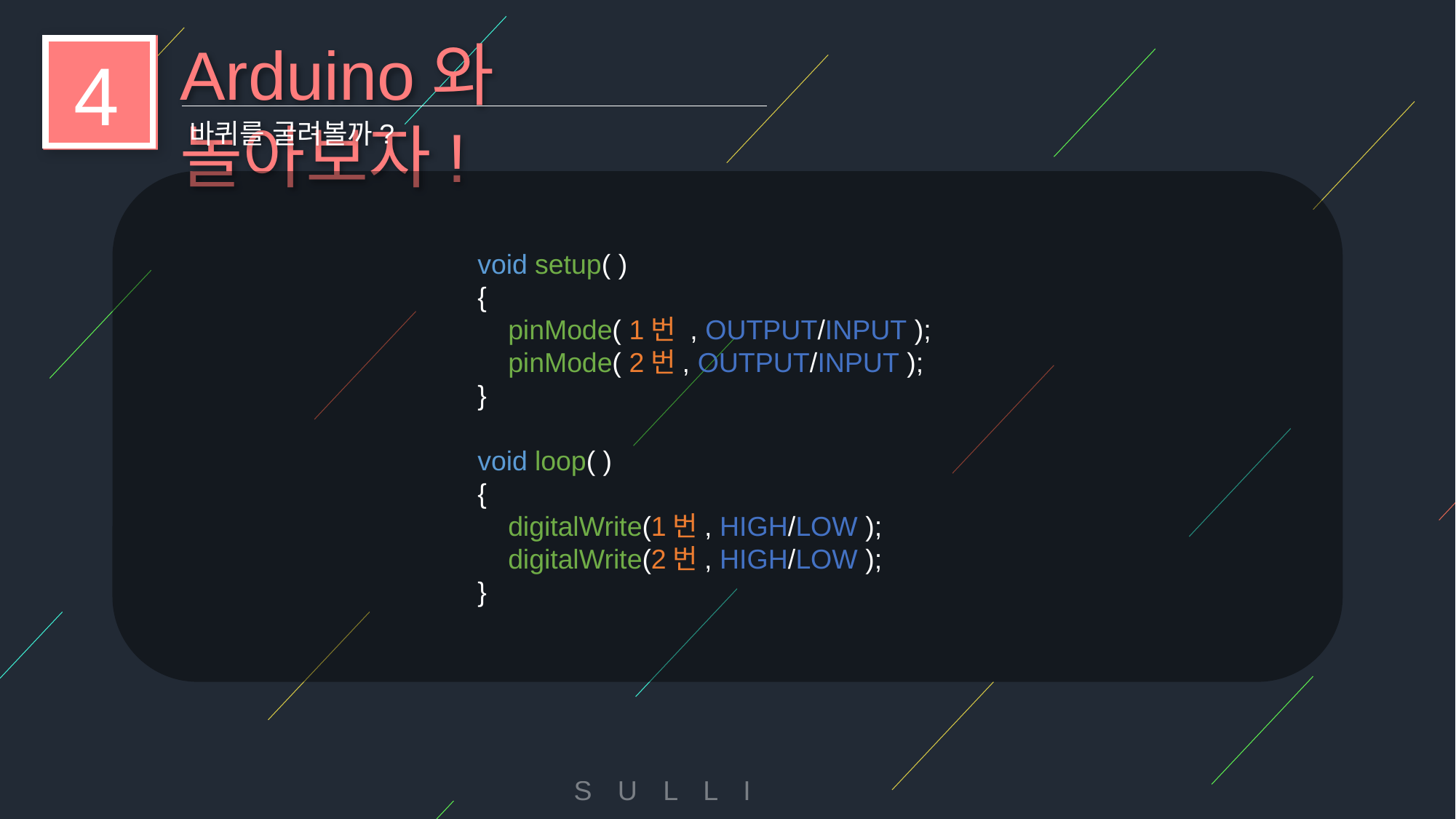

Arduino와 놀아보자!

4
바퀴를 굴려볼까?

void setup( )
{
    pinMode( 1번 , OUTPUT/INPUT );
    pinMode( 2번, OUTPUT/INPUT );
}

void loop( )
{
    digitalWrite(1번, HIGH/LOW );
    digitalWrite(2번, HIGH/LOW );
}
S U L L I V A N